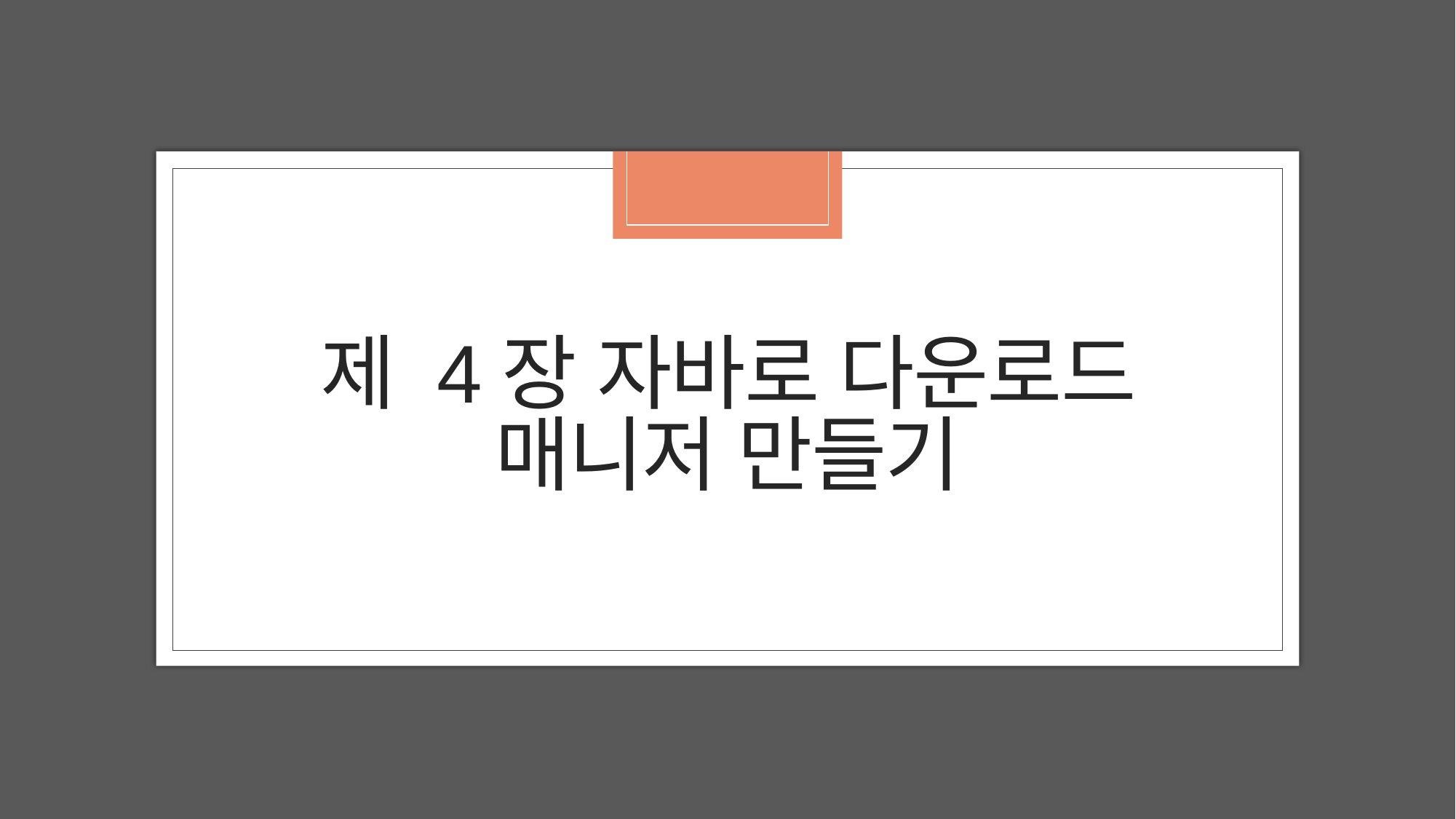

# 제 4장 자바로 다운로드 매니저 만들기